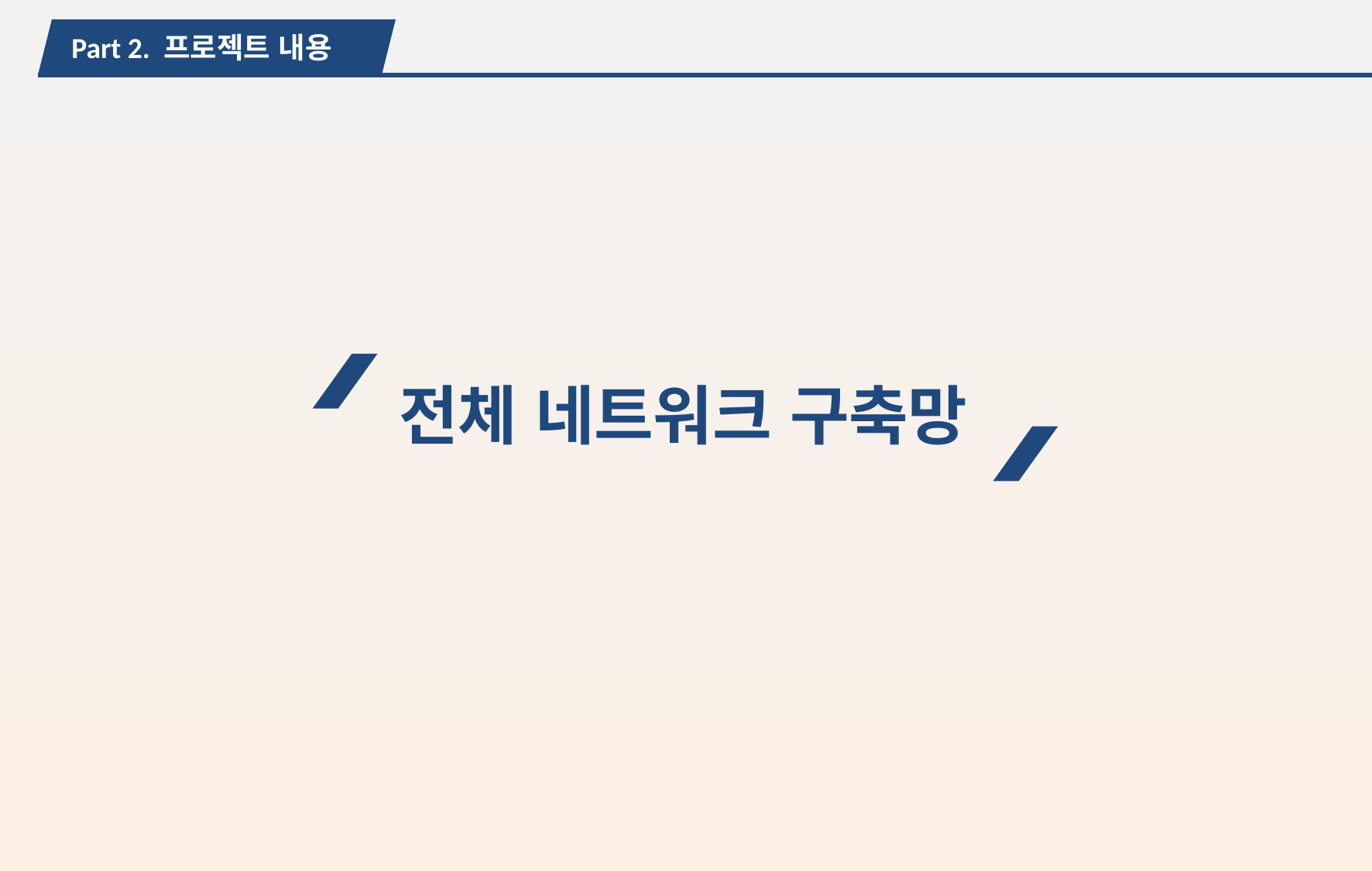

Part 2. 프로젝트 내용

전체 네트워크 구축망